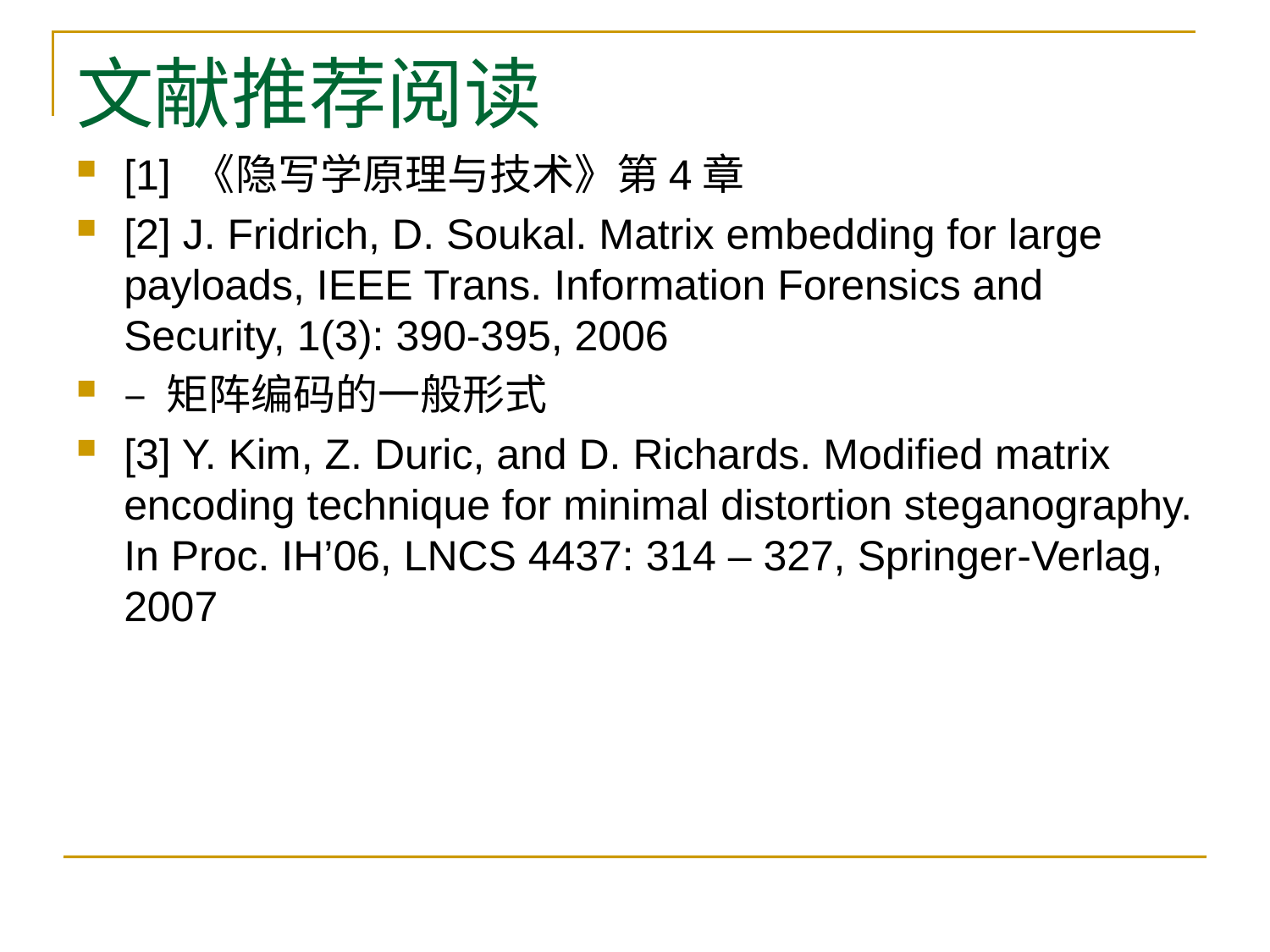

# 文献推荐阅读
[1] 《隐写学原理与技术》第4章
[2] J. Fridrich, D. Soukal. Matrix embedding for large payloads, IEEE Trans. Information Forensics and Security, 1(3): 390-395, 2006
– 矩阵编码的一般形式
[3] Y. Kim, Z. Duric, and D. Richards. Modified matrix encoding technique for minimal distortion steganography. In Proc. IH’06, LNCS 4437: 314 – 327, Springer-Verlag, 2007